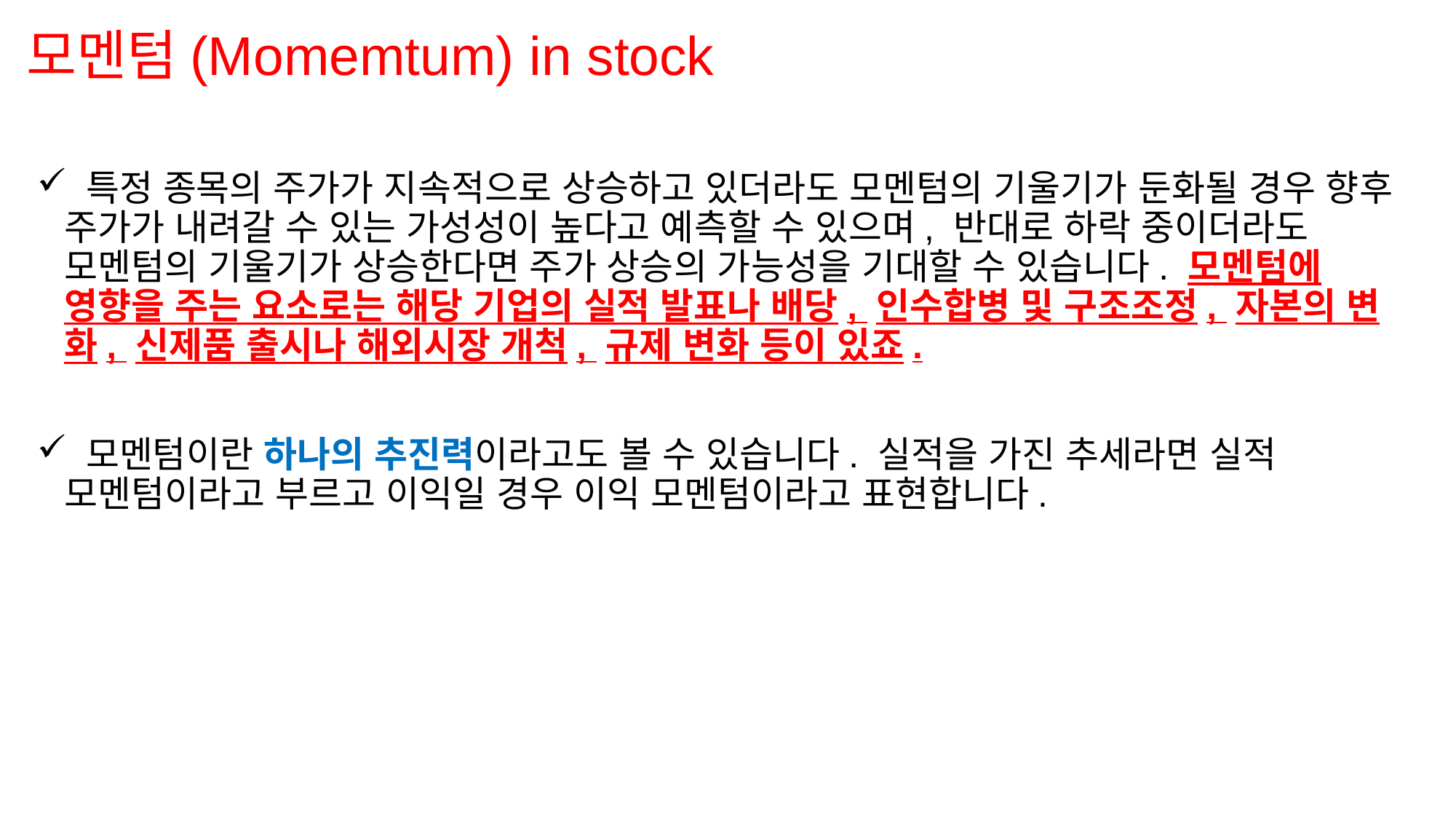

# 모멘텀(Momemtum) in stock
 특정 종목의 주가가 지속적으로 상승하고 있더라도 모멘텀의 기울기가 둔화될 경우 향후 주가가 내려갈 수 있는 가성성이 높다고 예측할 수 있으며, 반대로 하락 중이더라도 모멘텀의 기울기가 상승한다면 주가 상승의 가능성을 기대할 수 있습니다. 모멘텀에 영향을 주는 요소로는 해당 기업의 실적 발표나 배당, 인수합병 및 구조조정, 자본의 변화, 신제품 출시나 해외시장 개척, 규제 변화 등이 있죠.

 모멘텀이란 하나의 추진력이라고도 볼 수 있습니다. 실적을 가진 추세라면 실적 모멘텀이라고 부르고 이익일 경우 이익 모멘텀이라고 표현합니다.